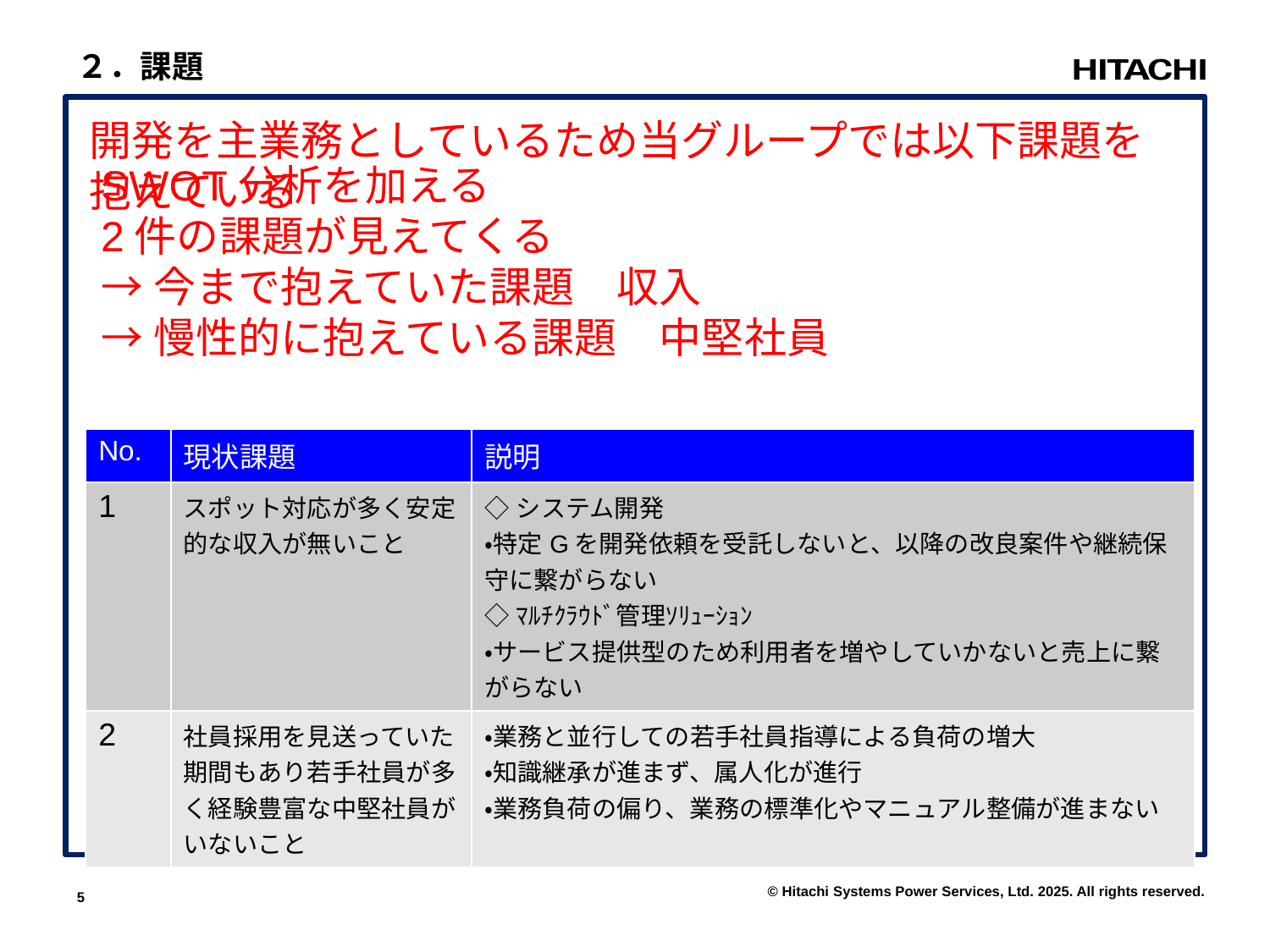

２．課題

開発を主業務としているため当グループでは以下課題を抱えている
SWOT分析を加える
2件の課題が見えてくる
→今まで抱えていた課題　収入
→慢性的に抱えている課題　中堅社員

| No. | 現状課題 | 説明 |
| --- | --- | --- |
| 1 | スポット対応が多く安定的な収入が無いこと | ◇システム開発 ・特定Gを開発依頼を受託しないと、以降の改良案件や継続保守に繋がらない ◇ﾏﾙﾁｸﾗｳﾄﾞ管理ｿﾘｭｰｼｮﾝ ・サービス提供型のため利用者を増やしていかないと売上に繋がらない |
| 2 | 社員採用を見送っていた期間もあり若手社員が多く経験豊富な中堅社員がいないこと | ・業務と並行しての若手社員指導による負荷の増大 ・知識継承が進まず、属人化が進行 ・業務負荷の偏り、業務の標準化やマニュアル整備が進まない |
5